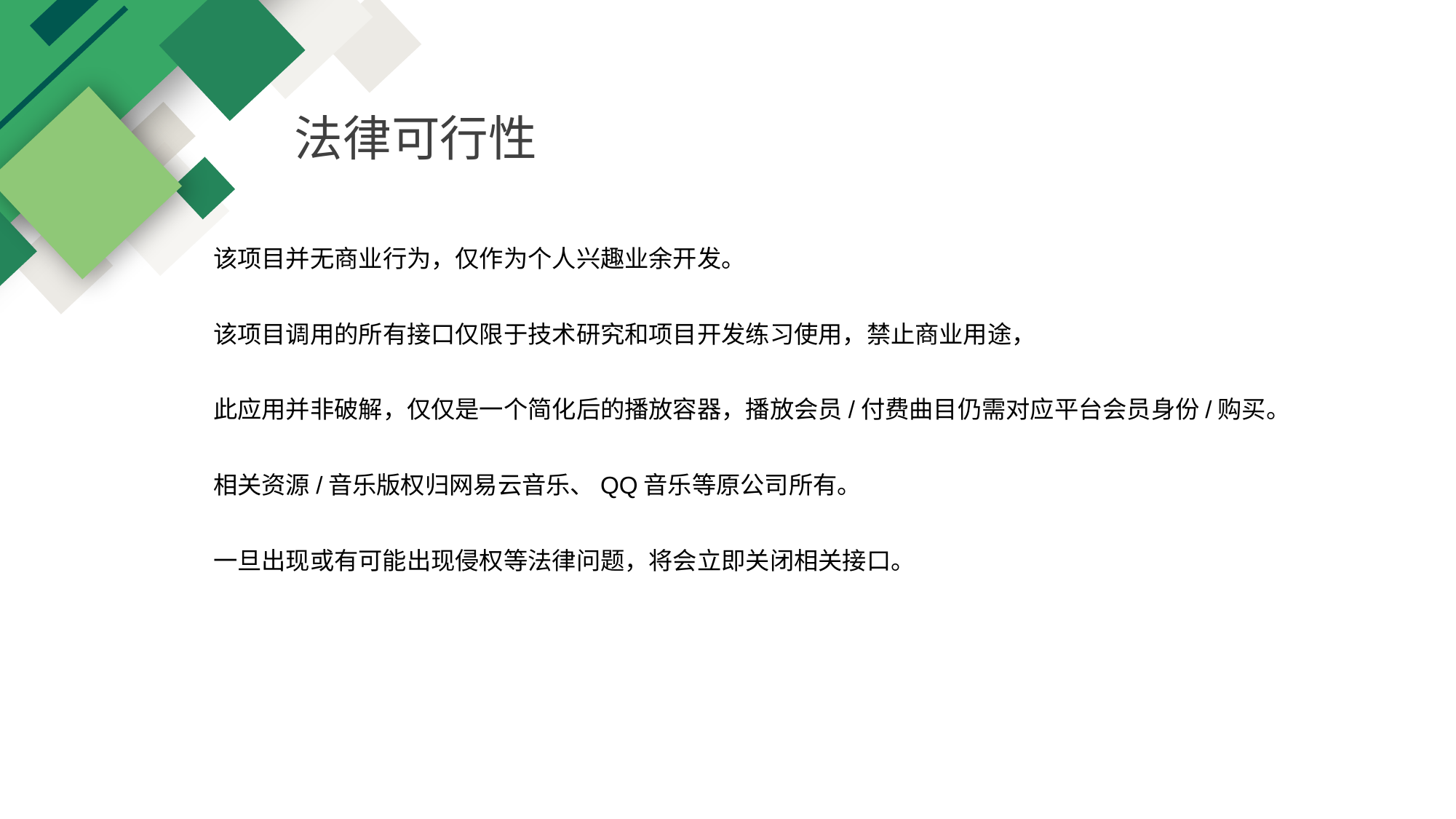

法律可行性
该项目并无商业行为，仅作为个人兴趣业余开发。

该项目调用的所有接口仅限于技术研究和项目开发练习使用，禁止商业用途，

此应用并非破解，仅仅是一个简化后的播放容器，播放会员/付费曲目仍需对应平台会员身份/购买。

相关资源/音乐版权归网易云音乐、QQ音乐等原公司所有。

一旦出现或有可能出现侵权等法律问题，将会立即关闭相关接口。